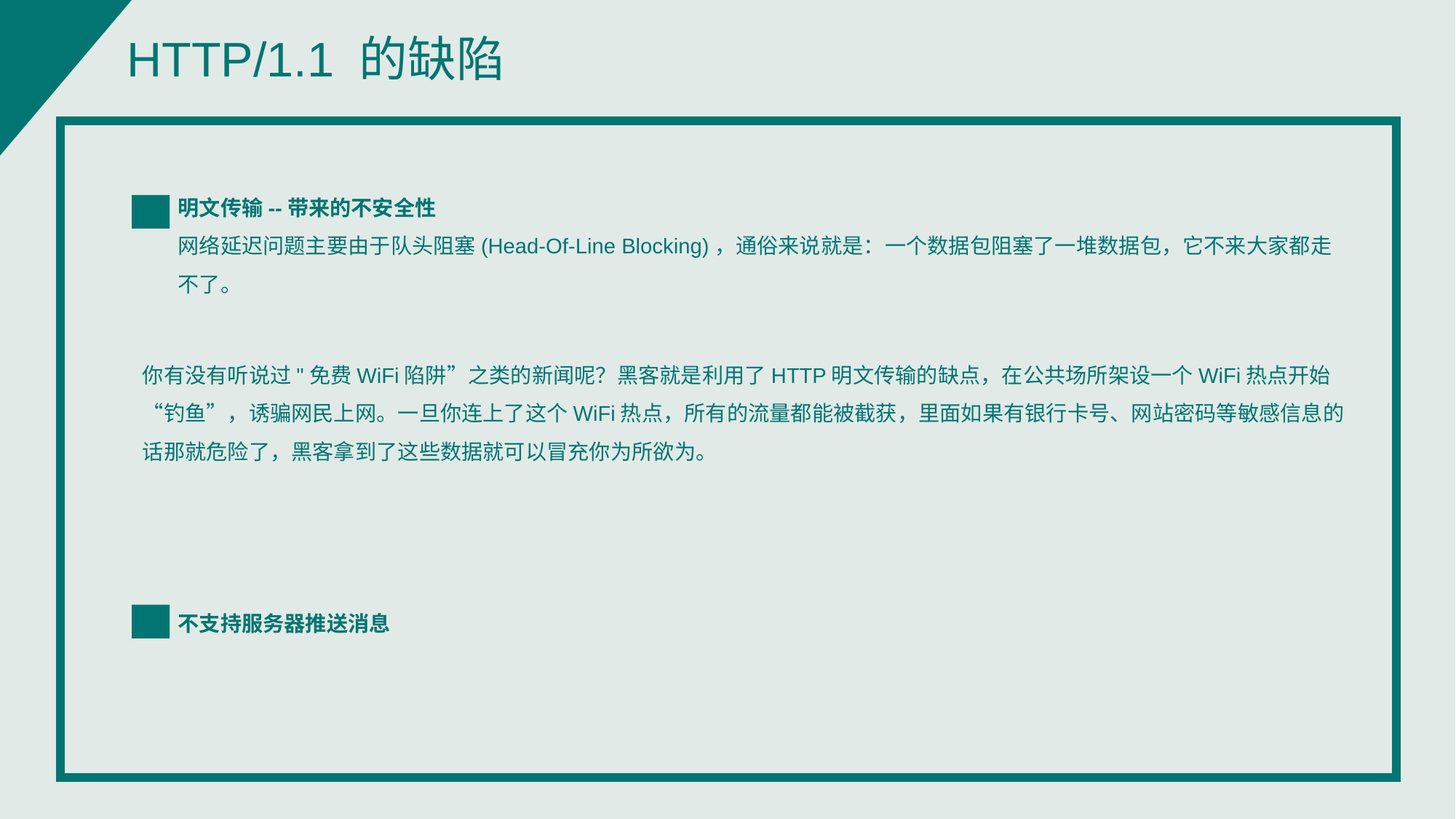

HTTP/1.1 的缺陷

明文传输--带来的不安全性
网络延迟问题主要由于队头阻塞(Head-Of-Line Blocking)，通俗来说就是：一个数据包阻塞了一堆数据包，它不来大家都走不了。

你有没有听说过"免费WiFi陷阱”之类的新闻呢？黑客就是利用了HTTP明文传输的缺点，在公共场所架设一个WiFi热点开始“钓鱼”，诱骗网民上网。一旦你连上了这个WiFi热点，所有的流量都能被截获，里面如果有银行卡号、网站密码等敏感信息的话那就危险了，黑客拿到了这些数据就可以冒充你为所欲为。
不支持服务器推送消息